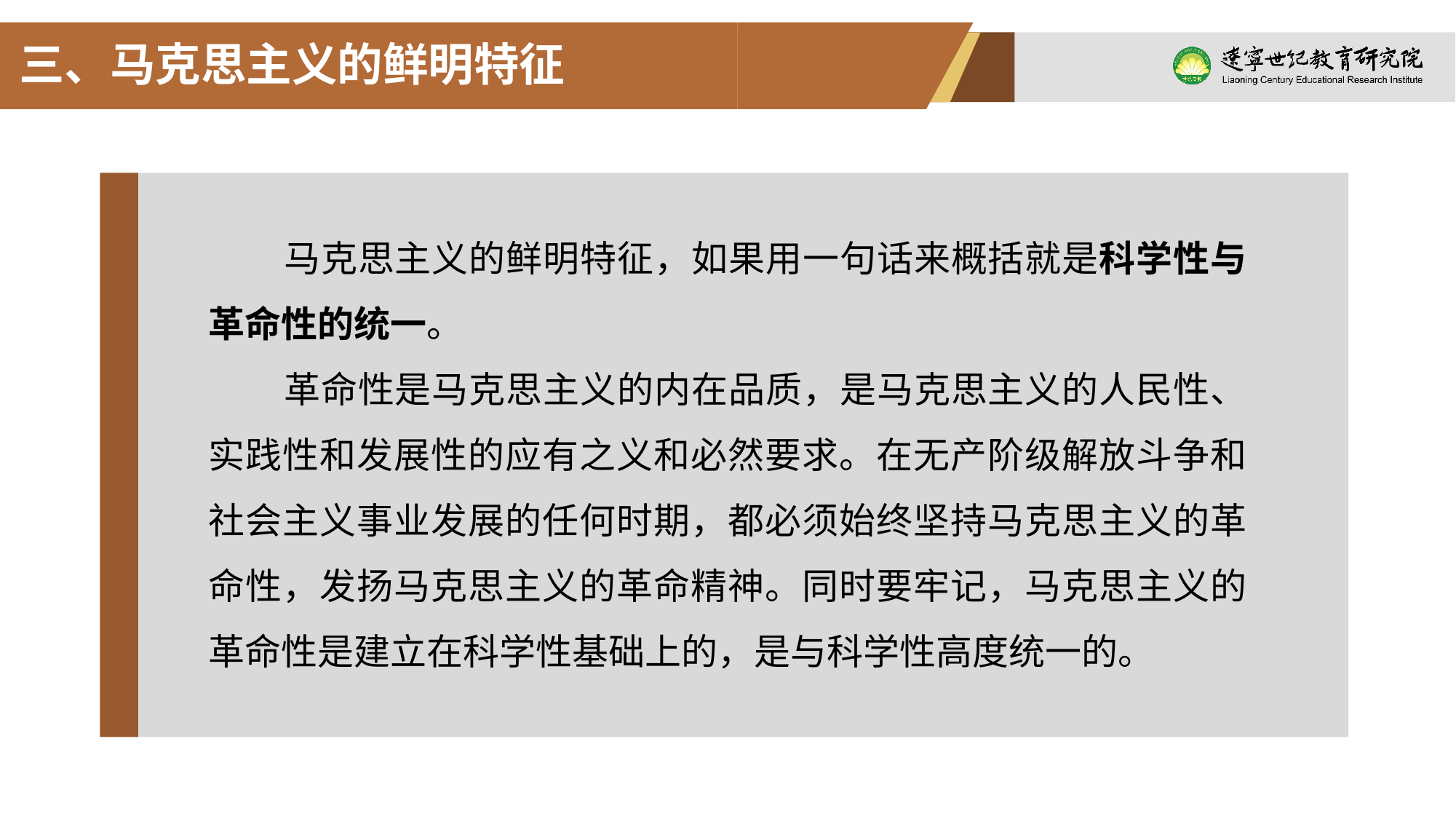

三、马克思主义的鲜明特征

马克思主义的鲜明特征，如果用一句话来概括就是科学性与革命性的统一。
革命性是马克思主义的内在品质，是马克思主义的人民性、实践性和发展性的应有之义和必然要求。在无产阶级解放斗争和社会主义事业发展的任何时期，都必须始终坚持马克思主义的革命性，发扬马克思主义的革命精神。同时要牢记，马克思主义的革命性是建立在科学性基础上的，是与科学性高度统一的。